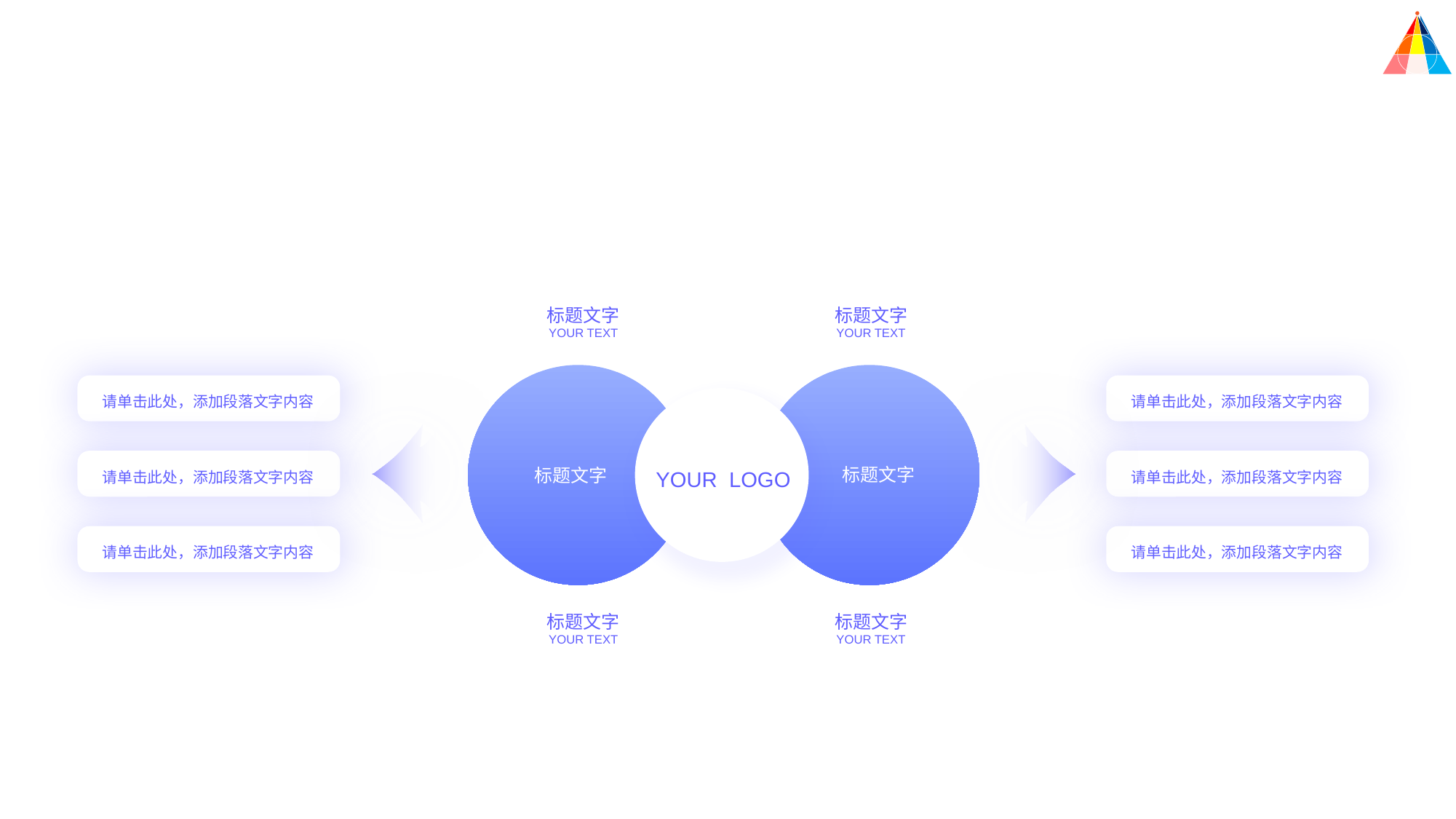

标题文字
标题文字
YOUR TEXT
YOUR TEXT

请单击此处，添加段落文字内容

请单击此处，添加段落文字内容

请单击此处，添加段落文字内容

请单击此处，添加段落文字内容

请单击此处，添加段落文字内容

请单击此处，添加段落文字内容

YOUR  LOGO
标题文字
标题文字
标题文字
标题文字
YOUR TEXT
YOUR TEXT